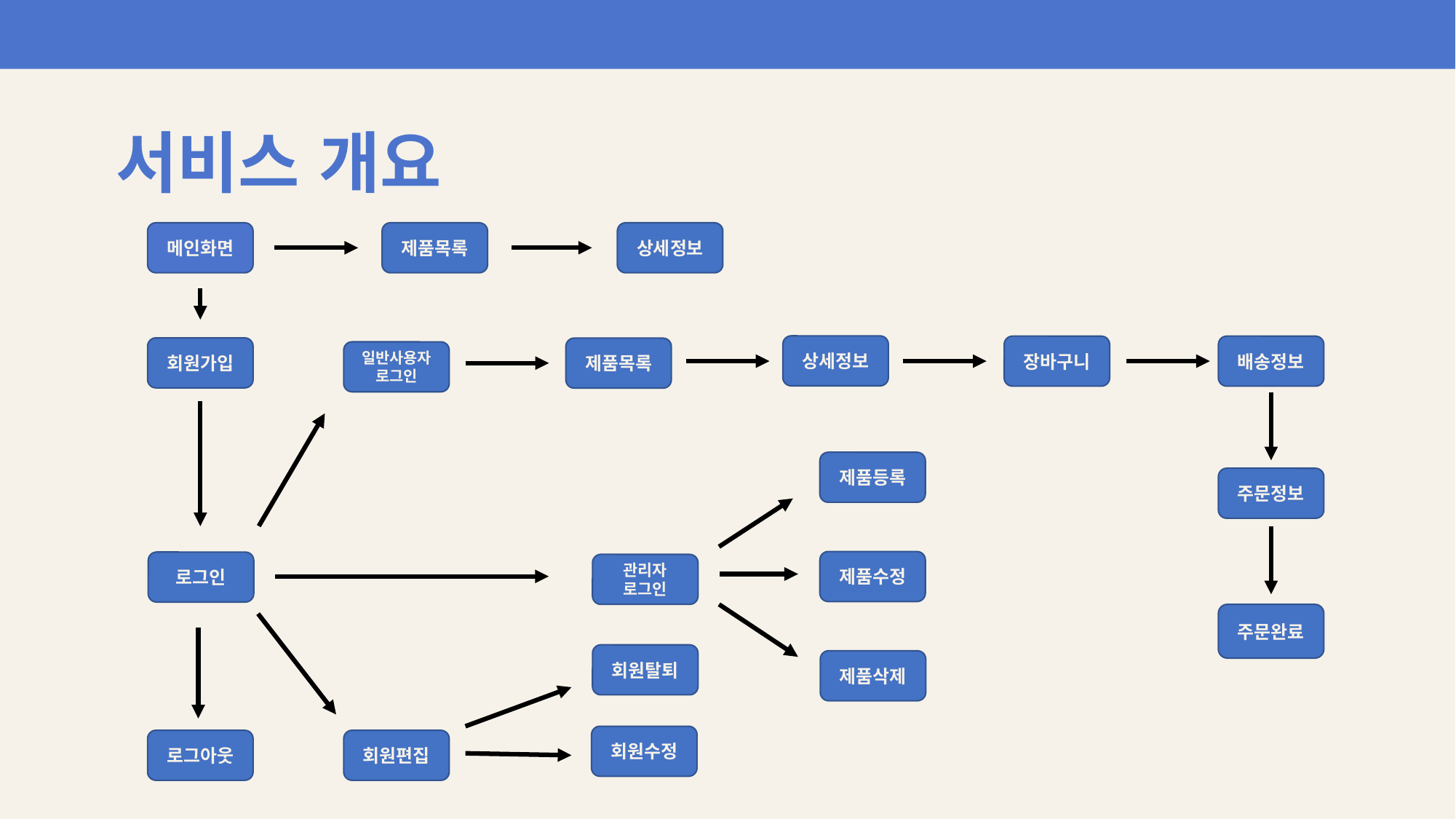

서비스 개요
메인화면
제품목록
상세정보
상세정보
장바구니
배송정보
회원가입
제품목록
일반사용자
로그인
제품등록
주문정보
제품수정
로그인
관리자
로그인
주문완료
회원탈퇴
제품삭제
회원수정
로그아웃
회원편집